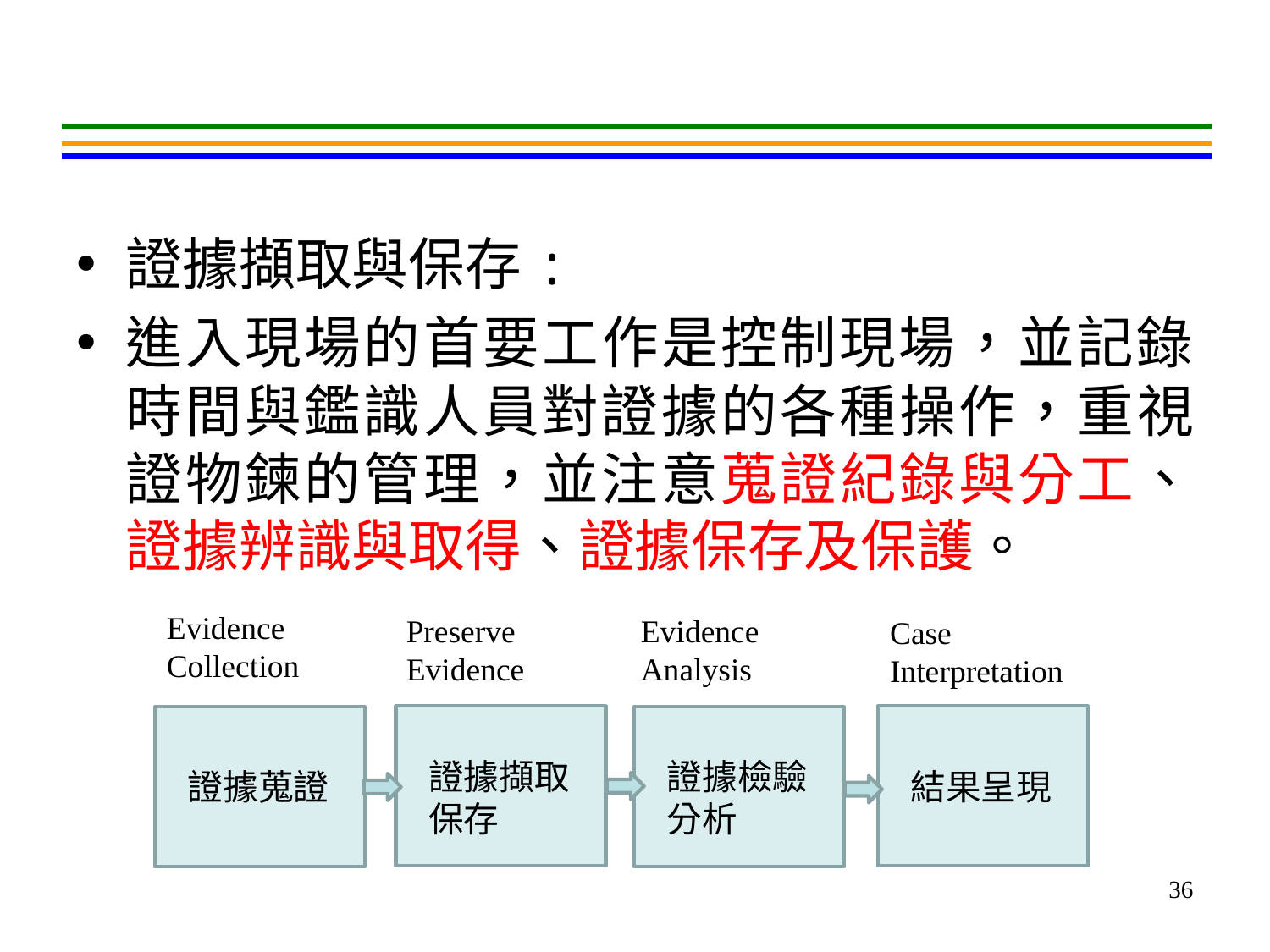

#
證據擷取與保存:
進入現場的首要工作是控制現場，並記錄時間與鑑識人員對證據的各種操作，重視證物鍊的管理，並注意蒐證紀錄與分工、證據辨識與取得、證據保存及保護。
Evidence Collection
Evidence Analysis
Preserve Evidence
Case Interpretation

證據擷取保存
證據檢驗分析
證據蒐證
結果呈現

36